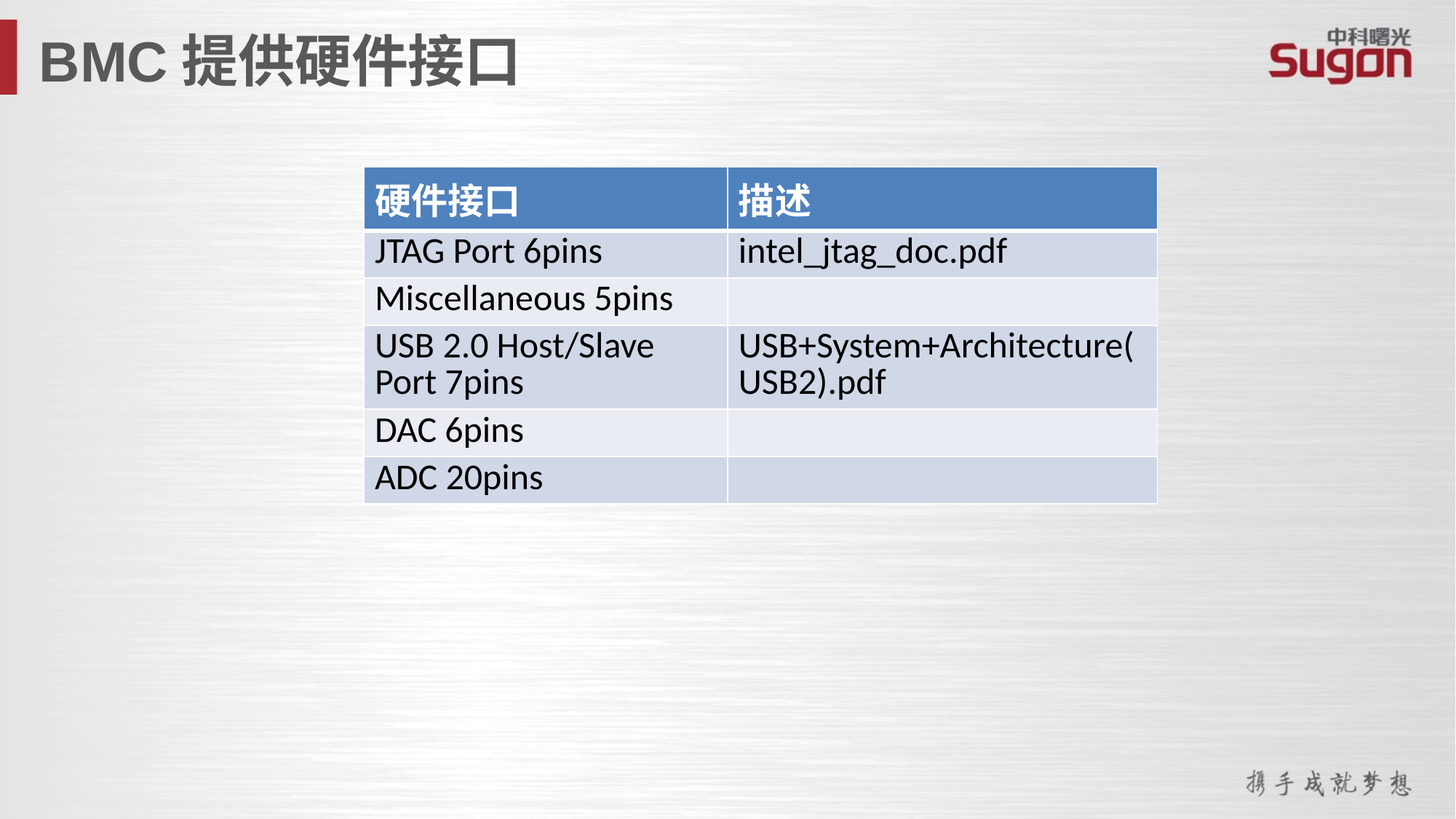

BMC提供硬件接口

| 硬件接口 | 描述 |
| --- | --- |
| JTAG Port 6pins | intel\_jtag\_doc.pdf |
| Miscellaneous 5pins |  |
| USB 2.0 Host/Slave Port 7pins | USB+System+Architecture(USB2).pdf |
| DAC 6pins |  |
| ADC 20pins |  |